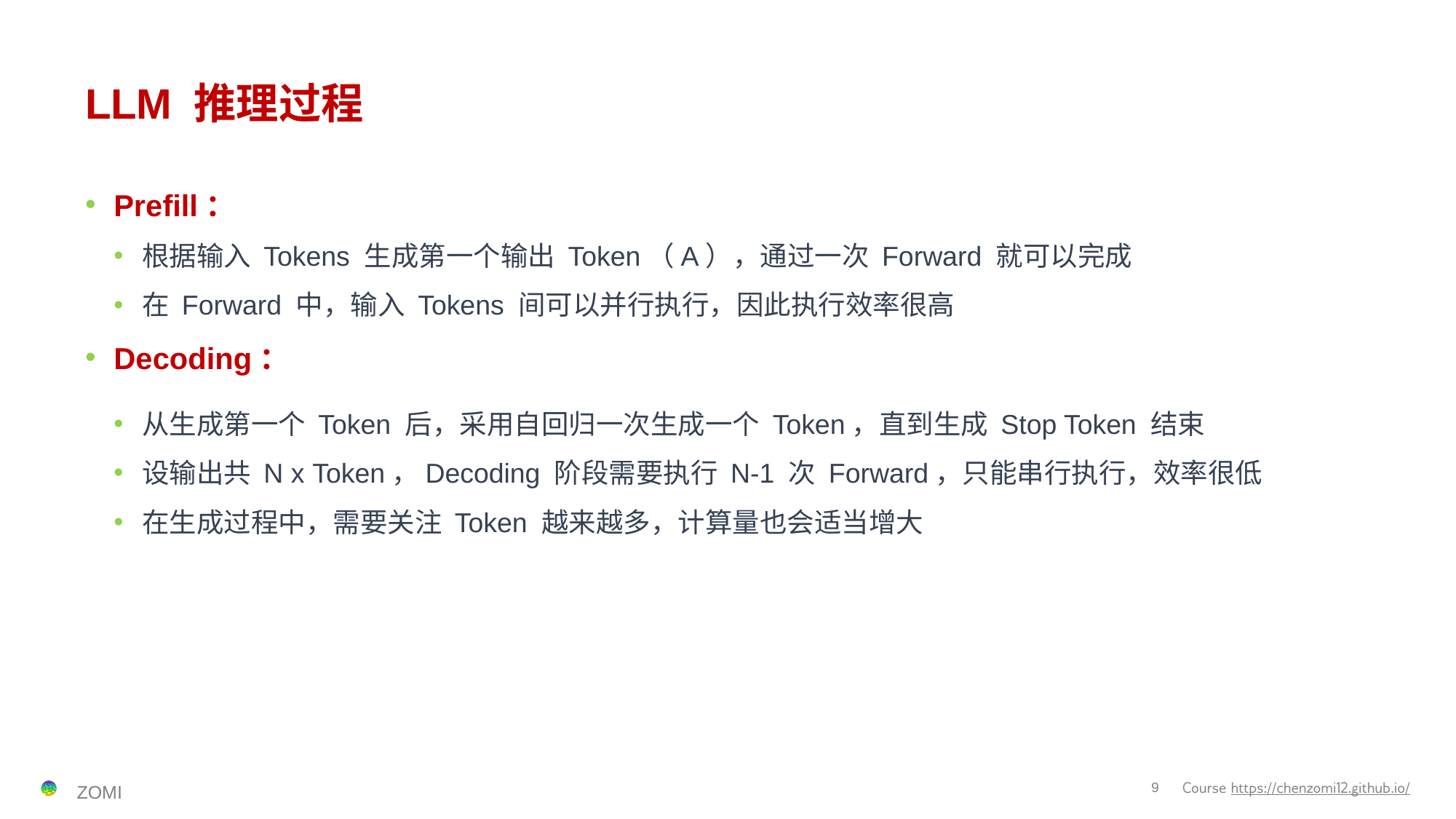

# LLM 推理过程
Prefill：
根据输入 Tokens 生成第一个输出 Token（A），通过一次 Forward 就可以完成
在 Forward 中，输入 Tokens 间可以并行执行，因此执行效率很高
Decoding：
从生成第一个 Token 后，采用自回归一次生成一个 Token，直到生成 Stop Token 结束
设输出共 N x Token，Decoding 阶段需要执行 N-1 次 Forward，只能串行执行，效率很低
在生成过程中，需要关注 Token 越来越多，计算量也会适当增大